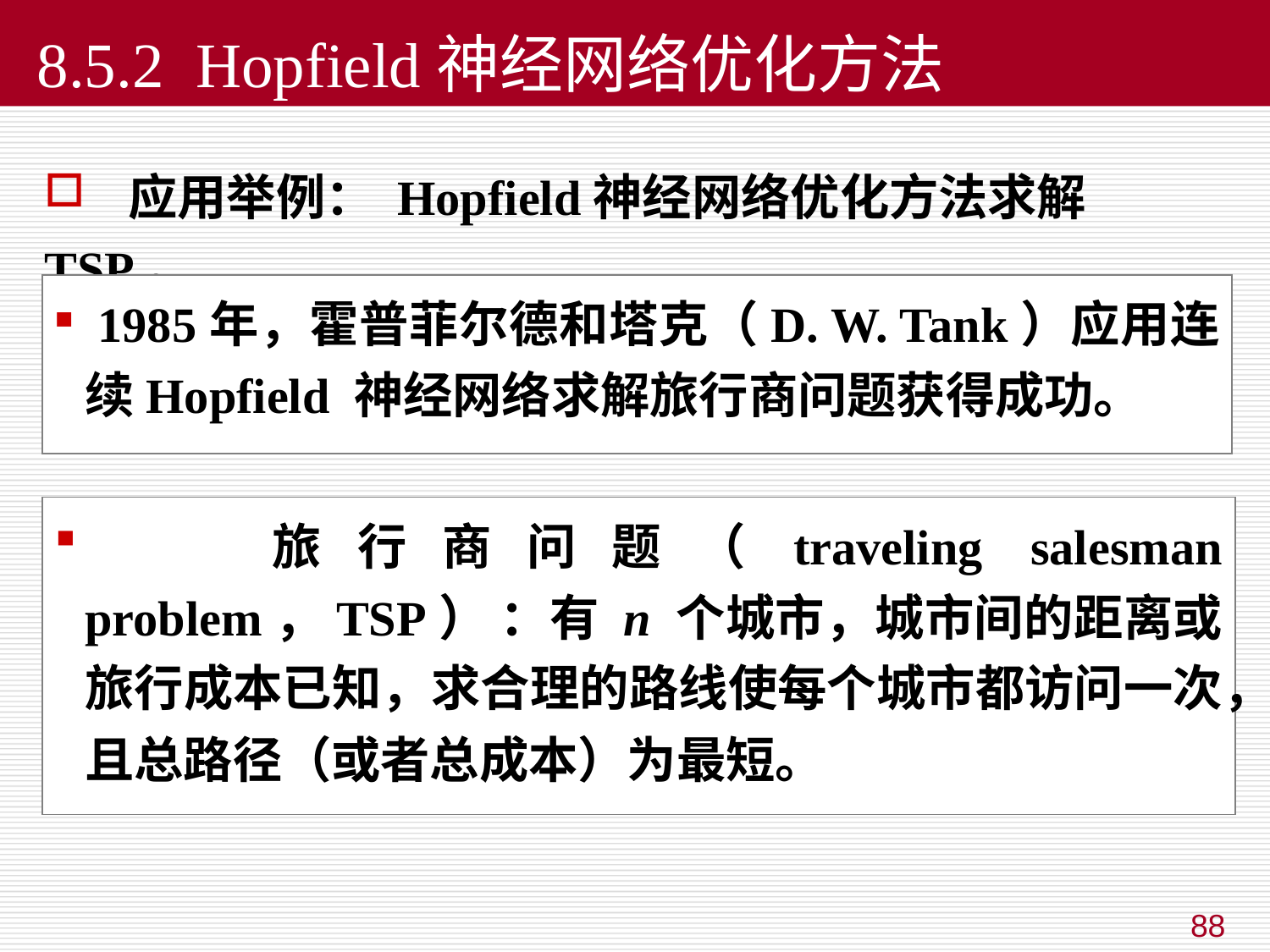

8.5.2  Hopfield神经网络优化方法
   应用举例： Hopfield神经网络优化方法求解TSP。
 1985年，霍普菲尔德和塔克（D. W. Tank）应用连续Hopfield 神经网络求解旅行商问题获得成功。
   旅行商问题（traveling salesman problem，TSP） ：有 n 个城市，城市间的距离或旅行成本已知，求合理的路线使每个城市都访问一次，且总路径（或者总成本）为最短。
88